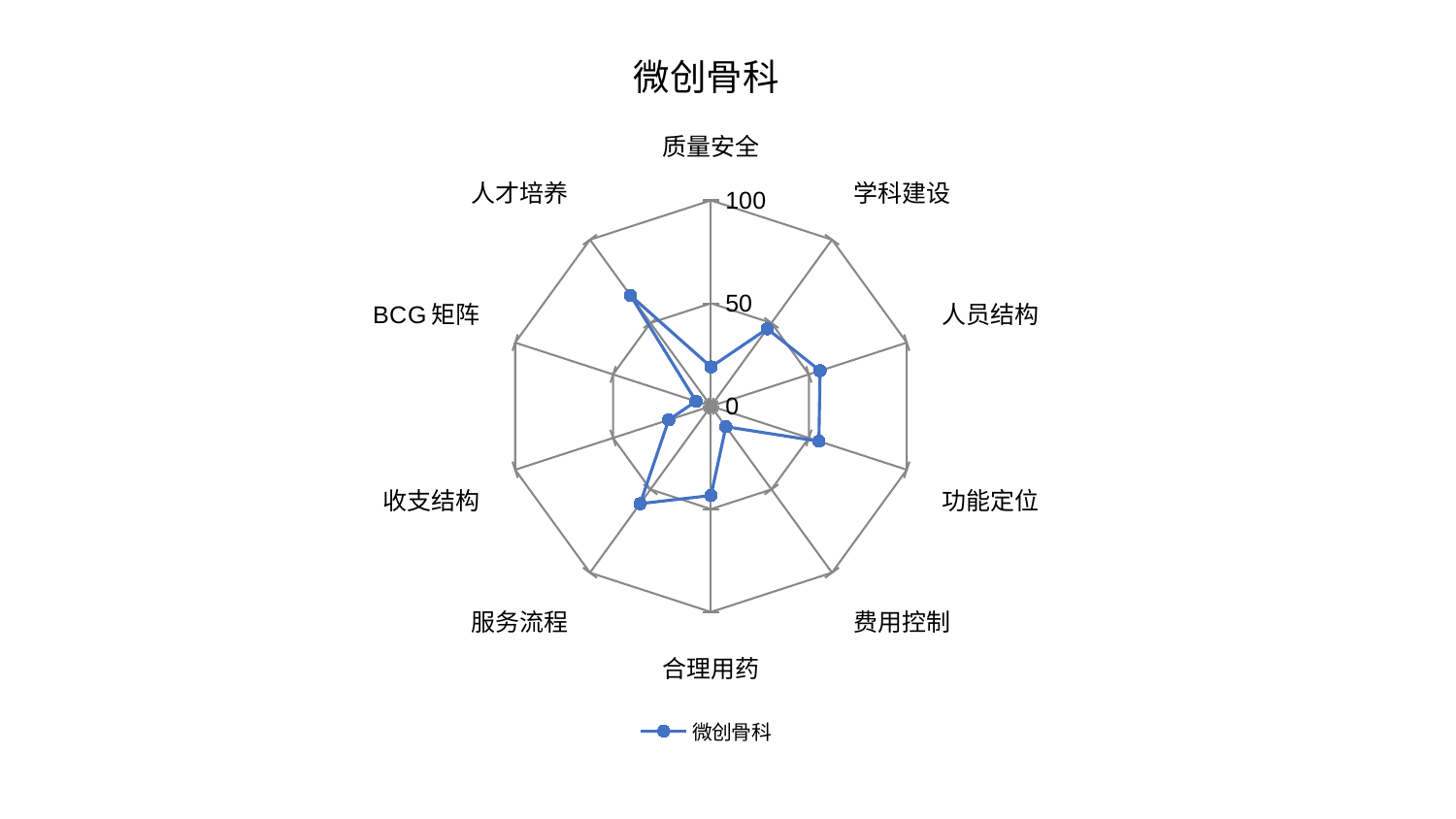

### Chart: 微创骨科

| Category | 微创骨科 |
|---|---|
| 质量安全 | 19.08073090038848 |
| 学科建设 | 46.495270130207956 |
| 人员结构 | 55.73102082262332 |
| 功能定位 | 55.14460265468392 |
| 费用控制 | 12.34195163569311 |
| 合理用药 | 43.4249674067198 |
| 服务流程 | 58.565737665445106 |
| 收支结构 | 21.586485478695504 |
| BCG矩阵 | 7.6666043522934055 |
| 人才培养 | 66.578878050736 |
154